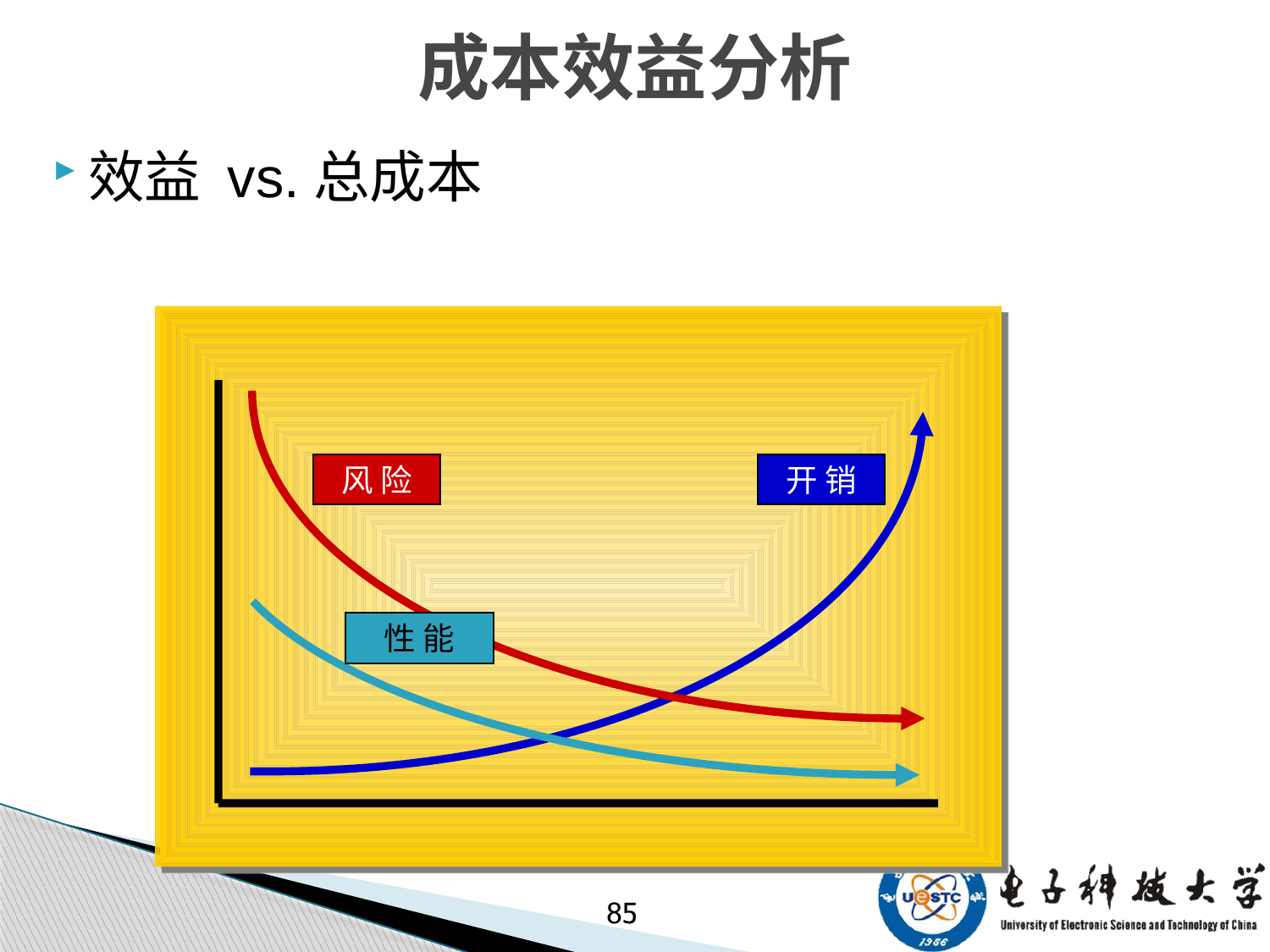

# 成本效益分析
效益 vs.总成本

风 险

开 销

性 能

85